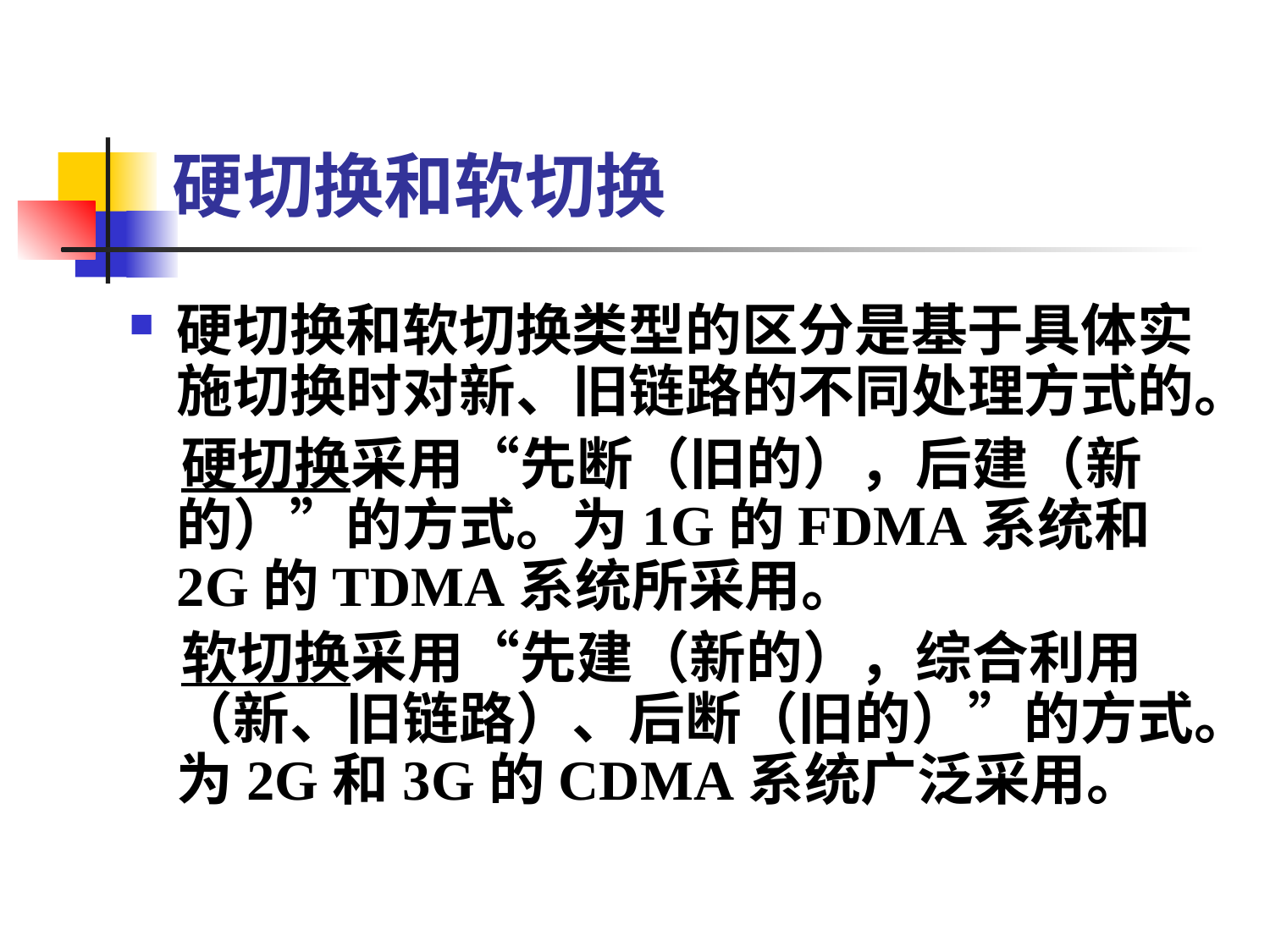

硬切换和软切换
硬切换和软切换类型的区分是基于具体实施切换时对新、旧链路的不同处理方式的。
   硬切换采用“先断（旧的），后建（新的）”的方式。为1G的FDMA系统和2G的TDMA系统所采用。
   软切换采用“先建（新的），综合利用（新、旧链路）、后断（旧的）”的方式。为2G和3G的CDMA系统广泛采用。